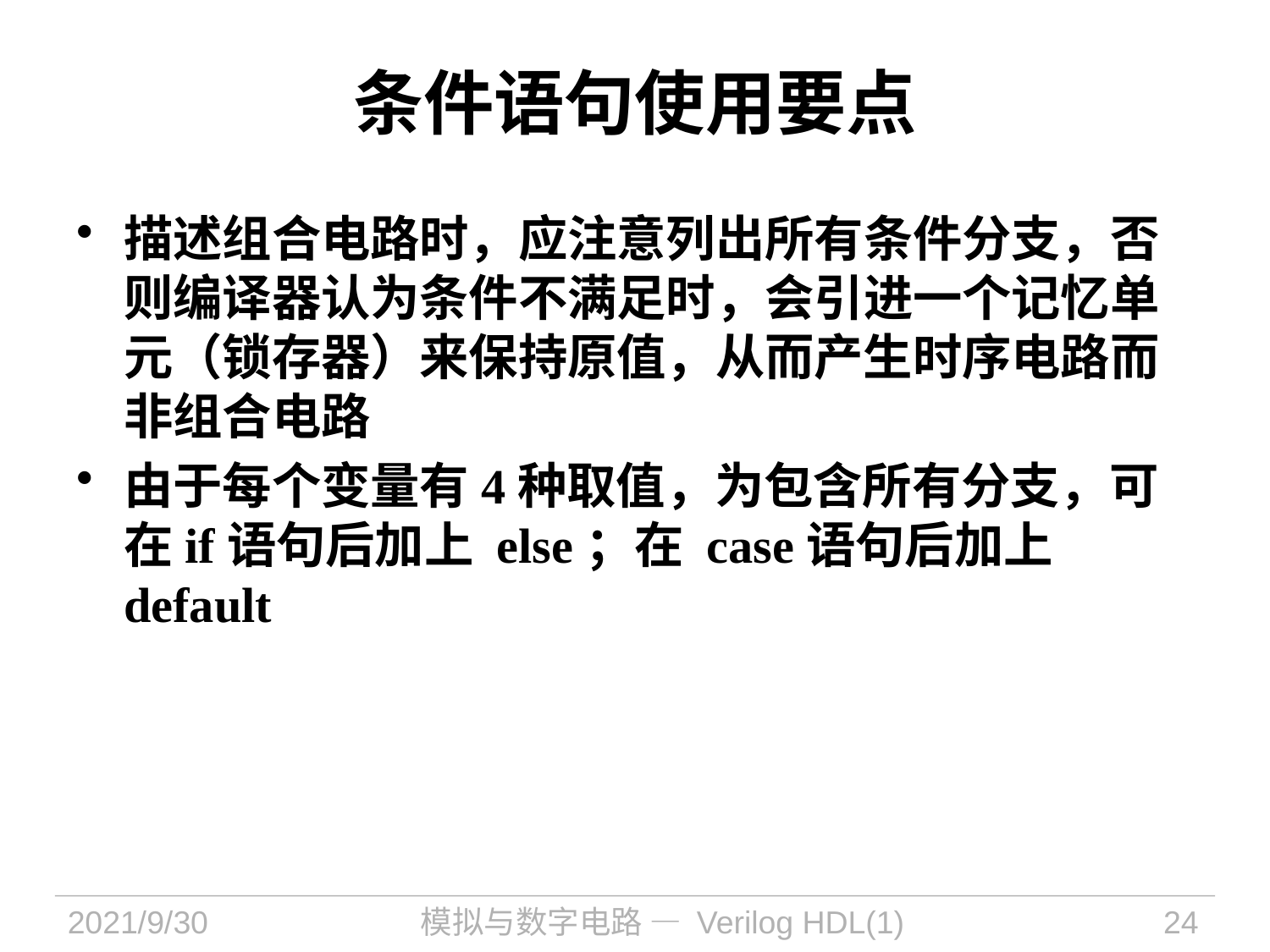

# 条件语句使用要点
描述组合电路时，应注意列出所有条件分支，否则编译器认为条件不满足时，会引进一个记忆单元（锁存器）来保持原值，从而产生时序电路而非组合电路
由于每个变量有4种取值，为包含所有分支，可在if语句后加上 else；在 case语句后加上 default
2021/9/30
模拟与数字电路 — Verilog HDL(1)
24